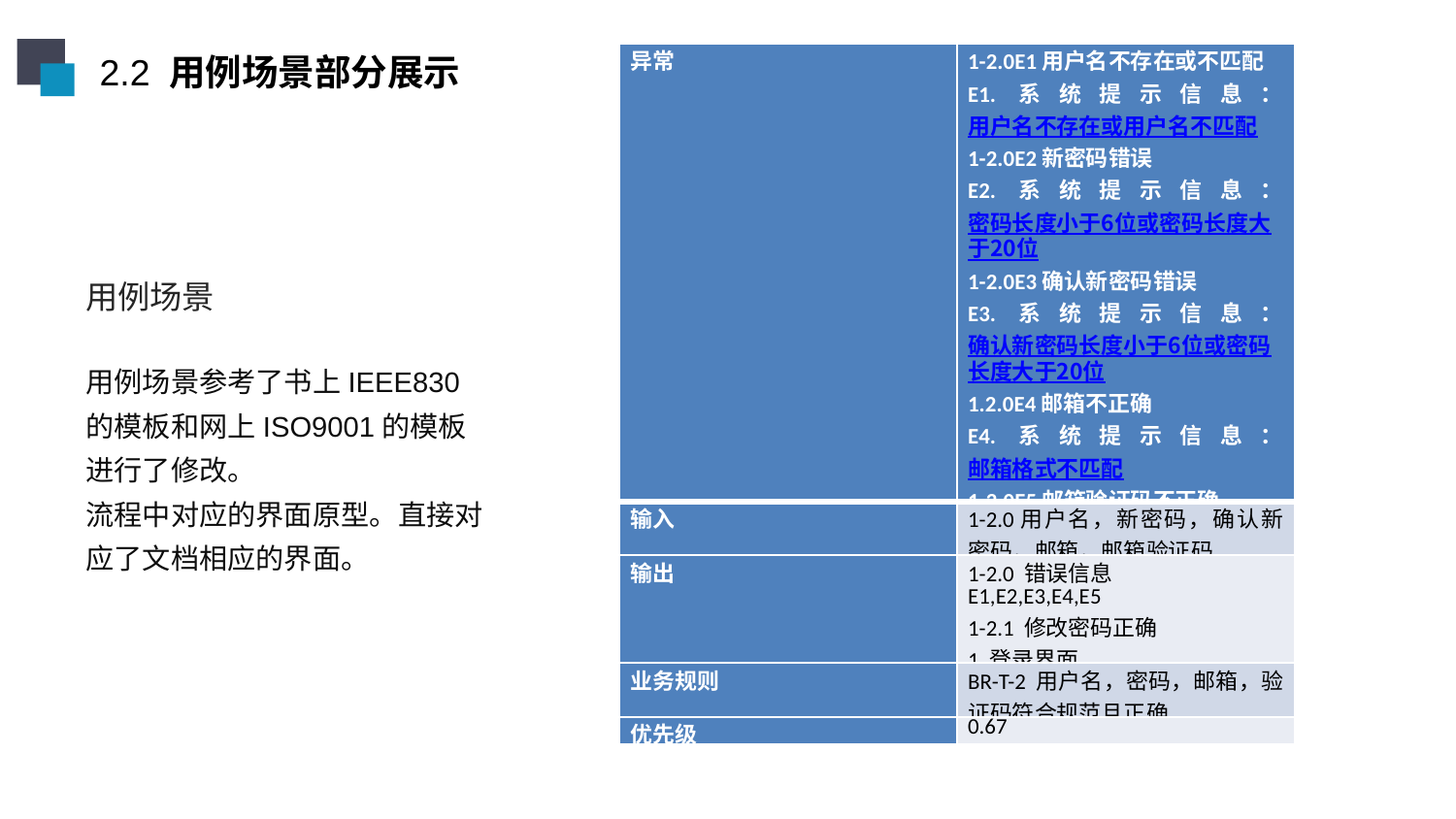

2.2 用例场景部分展示
| 异常 | 1-2.0E1用户名不存在或不匹配 E1.系统提示信息：用户名不存在或用户名不匹配 1-2.0E2新密码错误 E2.系统提示信息：密码长度小于6位或密码长度大于20位 1-2.0E3确认新密码错误 E3.系统提示信息：确认新密码长度小于6位或密码长度大于20位 1.2.0E4邮箱不正确 E4.系统提示信息：邮箱格式不匹配 1-2.0E5邮箱验证码不正确 E5.系统提示信息：邮箱验证码不正确 |
| --- | --- |
| 输入 | 1-2.0用户名，新密码，确认新密码，邮箱，邮箱验证码 |
| 输出 | 1-2.0 错误信息 E1,E2,E3,E4,E5 1-2.1 修改密码正确 1.登录界面 |
| 业务规则 | BR-T-2 用户名，密码，邮箱，验证码符合规范且正确 |
| 优先级 | 0.67 |
用例场景
用例场景参考了书上IEEE830的模板和网上ISO9001的模板进行了修改。
流程中对应的界面原型。直接对应了文档相应的界面。